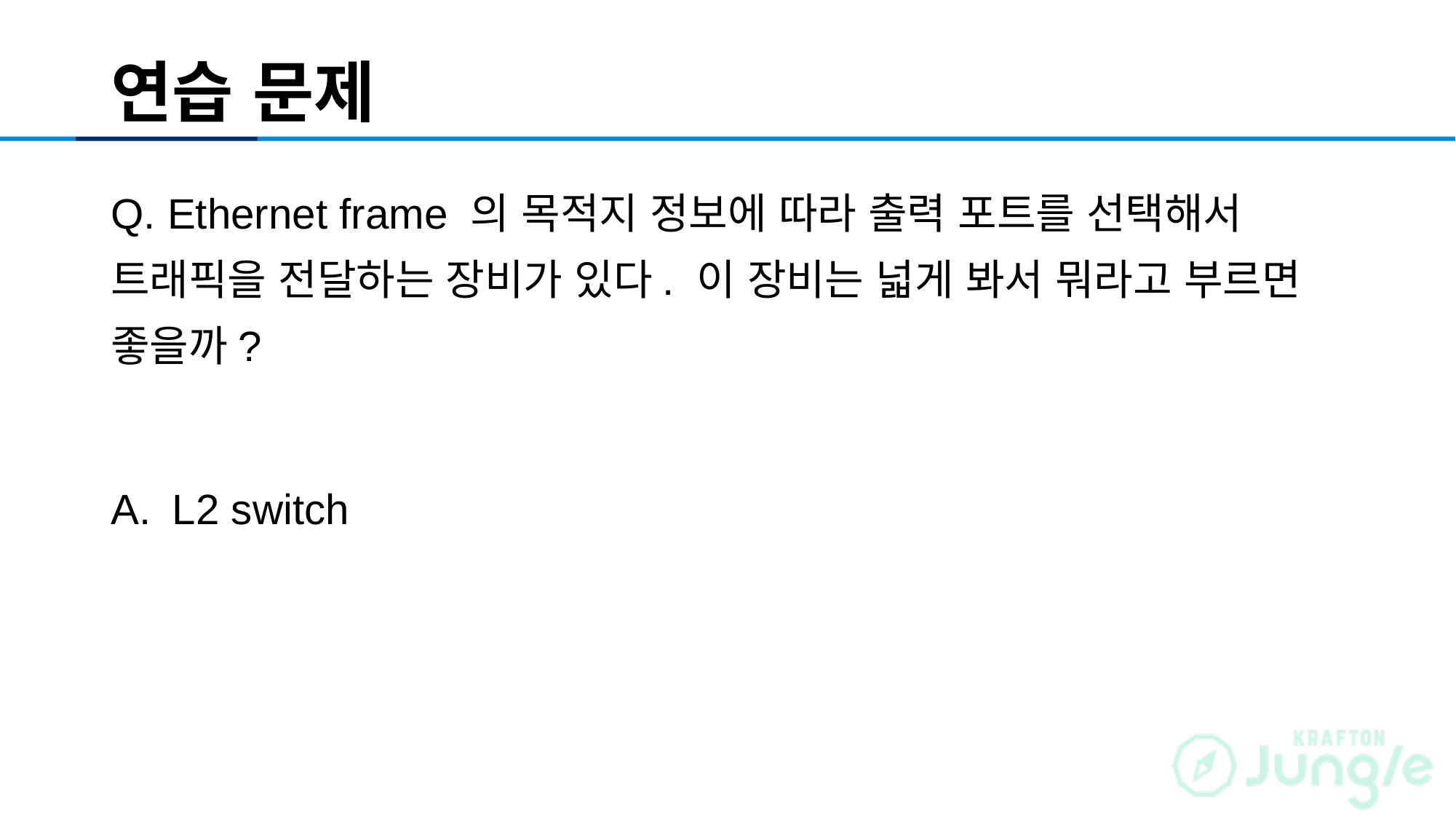

# 연습 문제
Q. Ethernet frame 의 목적지 정보에 따라 출력 포트를 선택해서 트래픽을 전달하는 장비가 있다. 이 장비는 넓게 봐서 뭐라고 부르면 좋을까?

L2 switch